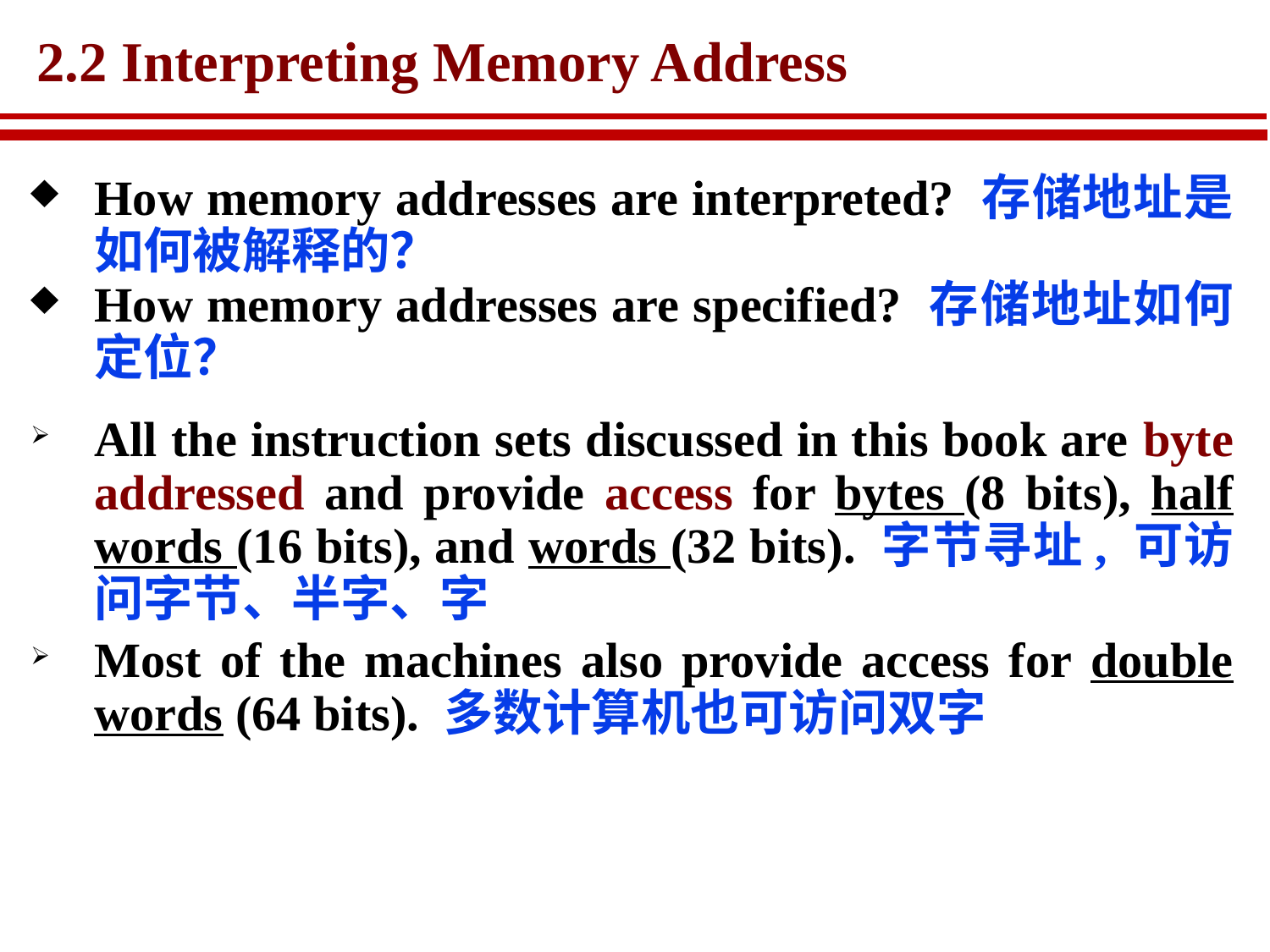

# 2.2 Interpreting Memory Address
How memory addresses are interpreted? 存储地址是如何被解释的？
How memory addresses are specified? 存储地址如何定位？
All the instruction sets discussed in this book are byte addressed and provide access for bytes (8 bits), half words (16 bits), and words (32 bits). 字节寻址, 可访问字节、半字、字
Most of the machines also provide access for double words (64 bits). 多数计算机也可访问双字